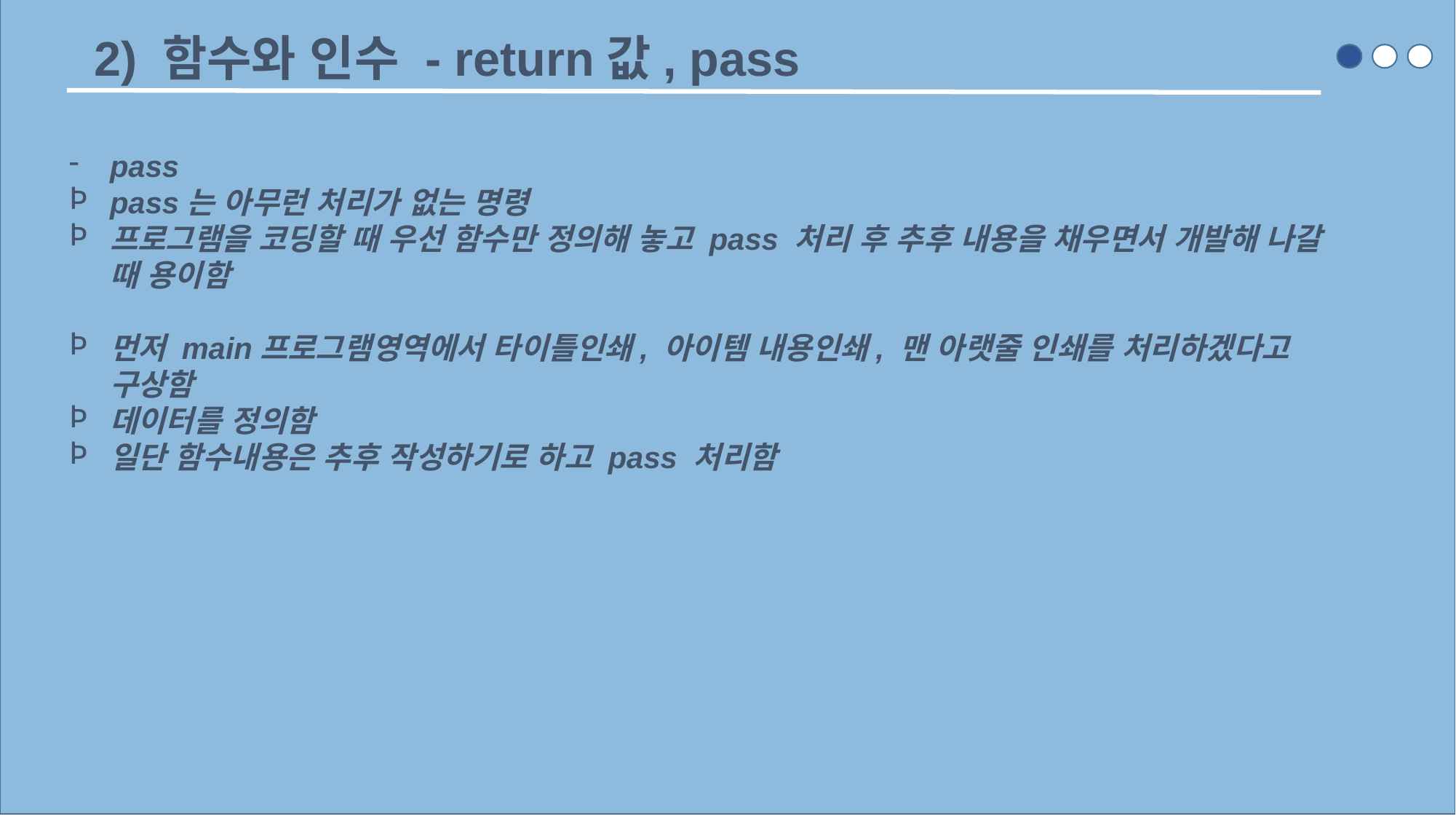

2) 함수와 인수 - return값, pass

pass
pass는 아무런 처리가 없는 명령
프로그램을 코딩할 때 우선 함수만 정의해 놓고 pass 처리 후 추후 내용을 채우면서 개발해 나갈 때 용이함

먼저 main프로그램영역에서 타이틀인쇄, 아이템 내용인쇄, 맨 아랫줄 인쇄를 처리하겠다고 구상함
데이터를 정의함
일단 함수내용은 추후 작성하기로 하고 pass 처리함